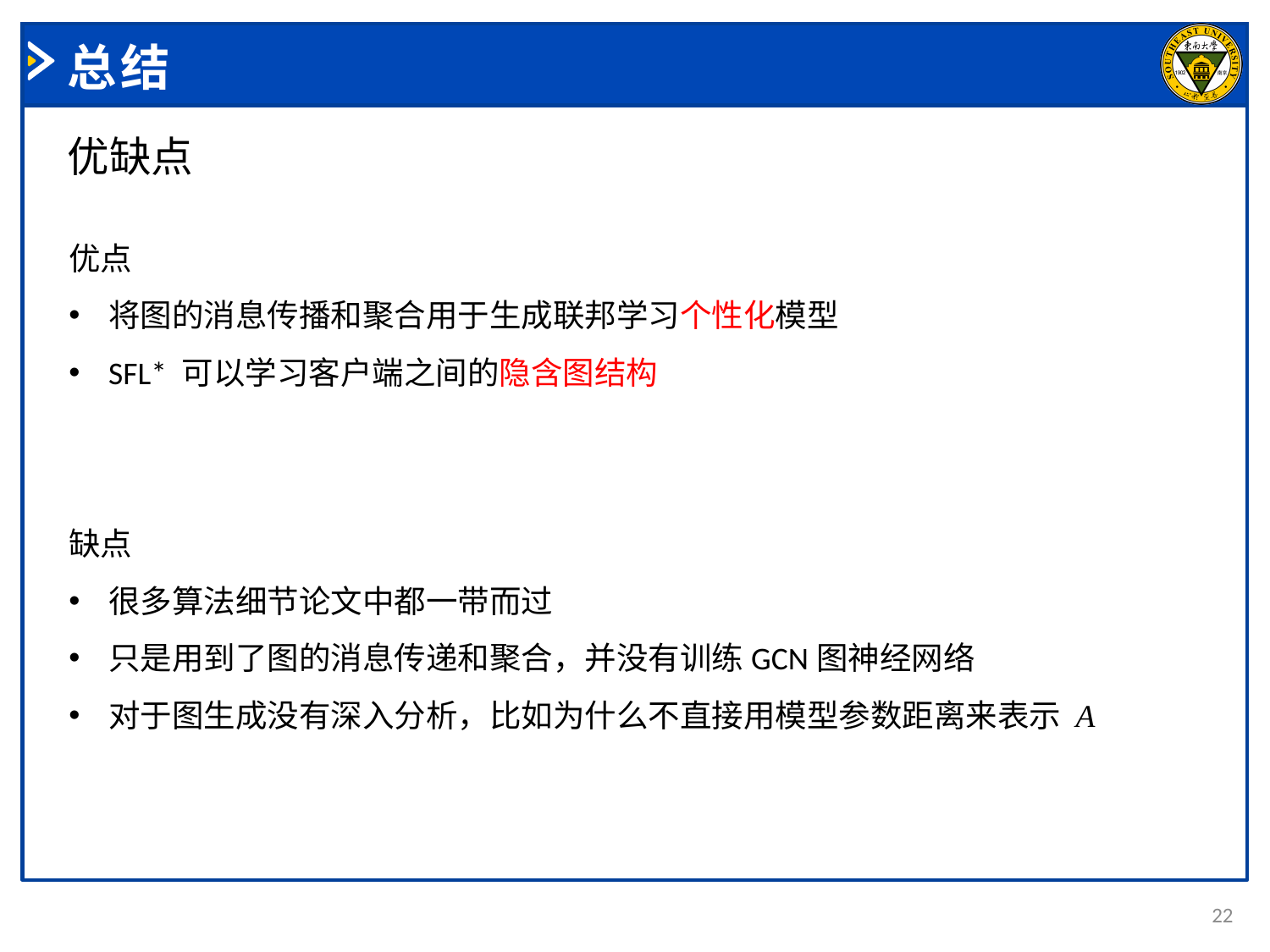

# 总结
优缺点
优点
将图的消息传播和聚合用于生成联邦学习个性化模型
SFL* 可以学习客户端之间的隐含图结构

缺点
很多算法细节论文中都一带而过
只是用到了图的消息传递和聚合，并没有训练GCN图神经网络
对于图生成没有深入分析，比如为什么不直接用模型参数距离来表示 A
22